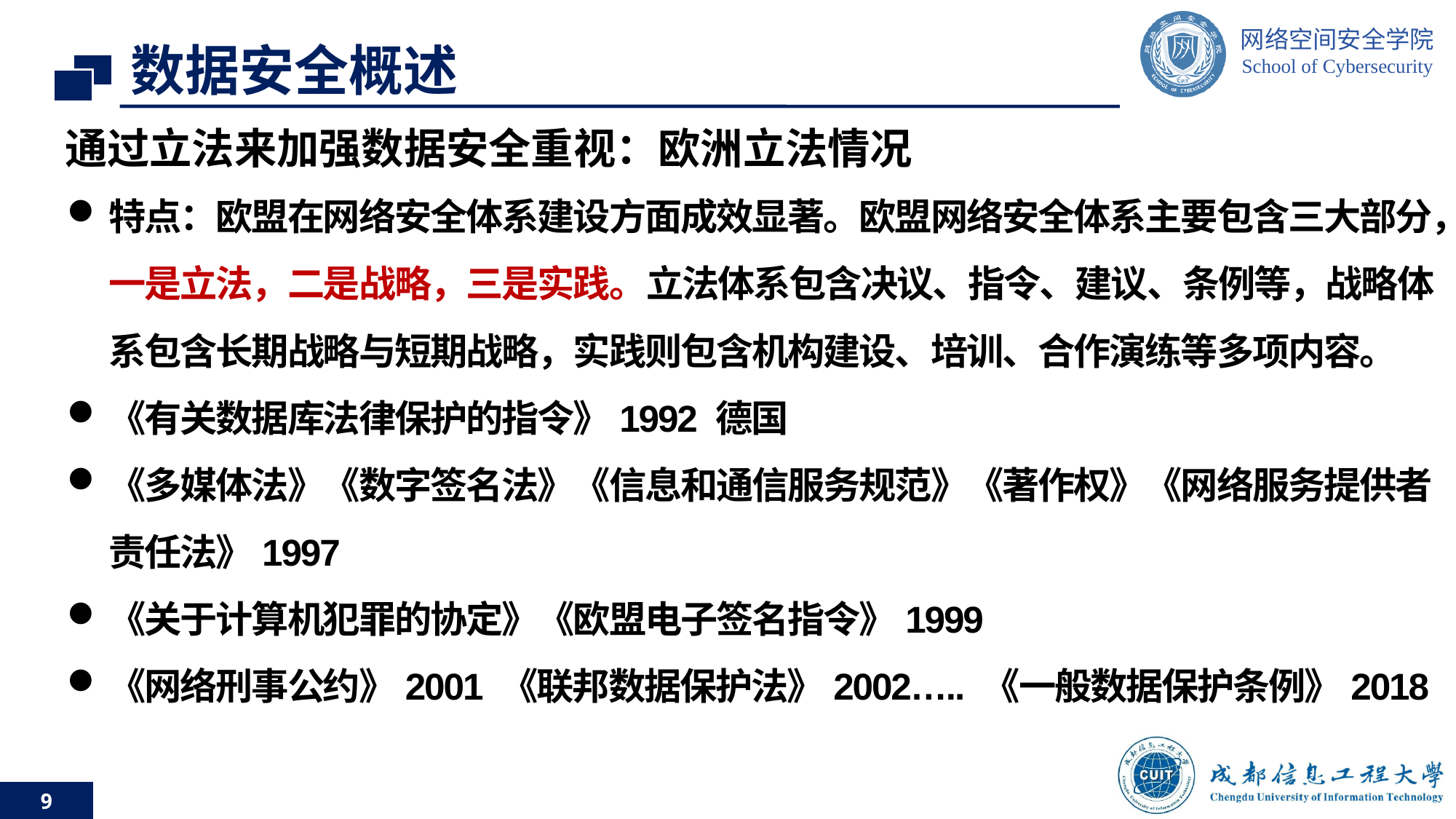

# 数据安全概述
通过立法来加强数据安全重视：欧洲立法情况
特点：欧盟在网络安全体系建设方面成效显著。欧盟网络安全体系主要包含三大部分，一是立法，二是战略，三是实践。立法体系包含决议、指令、建议、条例等，战略体系包含长期战略与短期战略，实践则包含机构建设、培训、合作演练等多项内容。
《有关数据库法律保护的指令》1992 德国
《多媒体法》《数字签名法》《信息和通信服务规范》《著作权》《网络服务提供者责任法》1997
《关于计算机犯罪的协定》《欧盟电子签名指令》1999
《网络刑事公约》2001 《联邦数据保护法》2002….. 《一般数据保护条例》2018

9